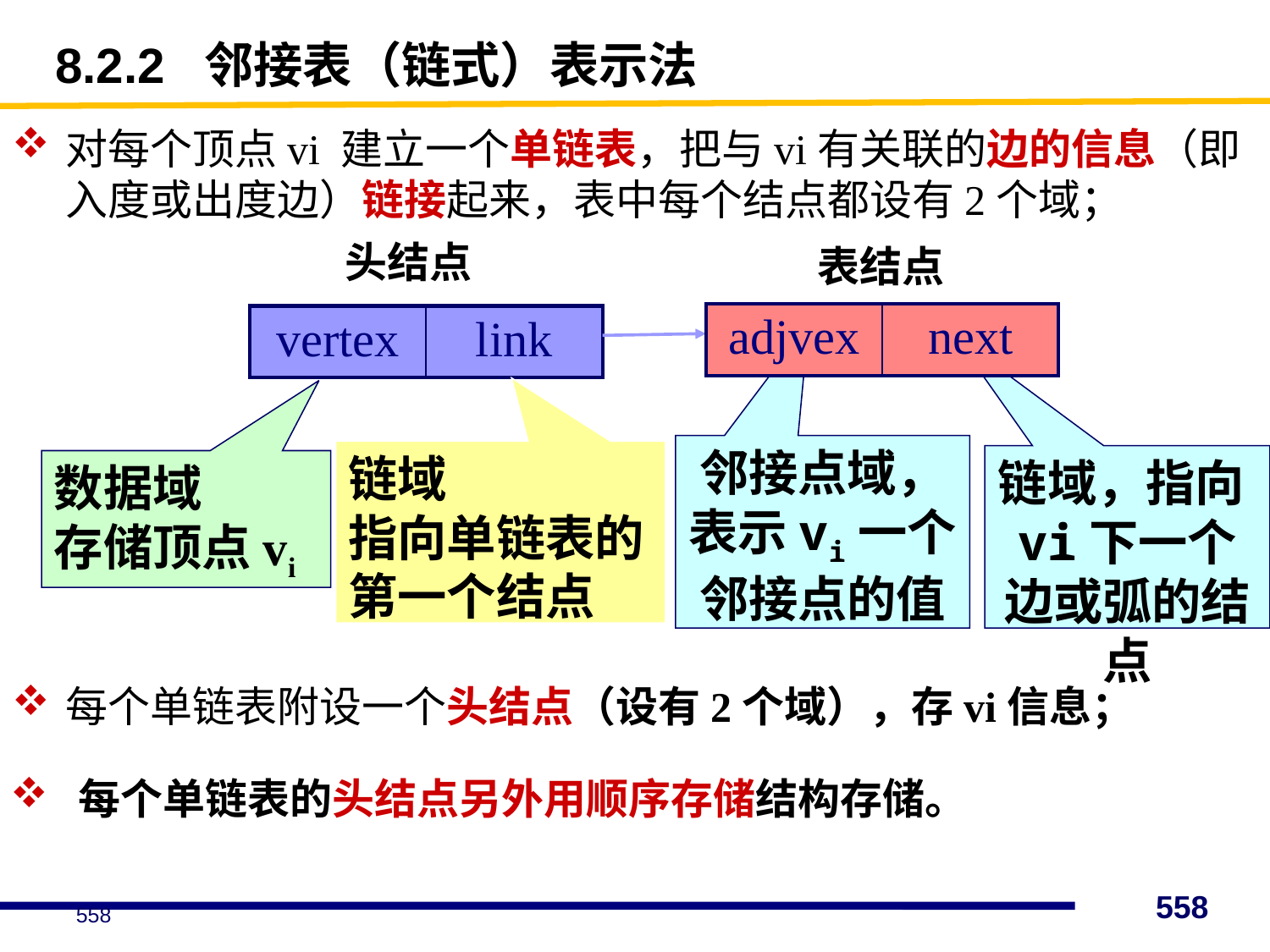

# 8.2.2  邻接表（链式）表示法
对每个顶点vi 建立一个单链表，把与vi有关联的边的信息（即入度或出度边）链接起来，表中每个结点都设有2个域；
头结点
表结点
| adjvex | next |
| --- | --- |
| vertex | link |
| --- | --- |

邻接点域，表示vi一个邻接点的值
链域
指向单链表的第一个结点
链域，指向vi下一个边或弧的结点
数据域
存储顶点vi
每个单链表附设一个头结点（设有2个域），存vi信息；
  每个单链表的头结点另外用顺序存储结构存储。
558
558